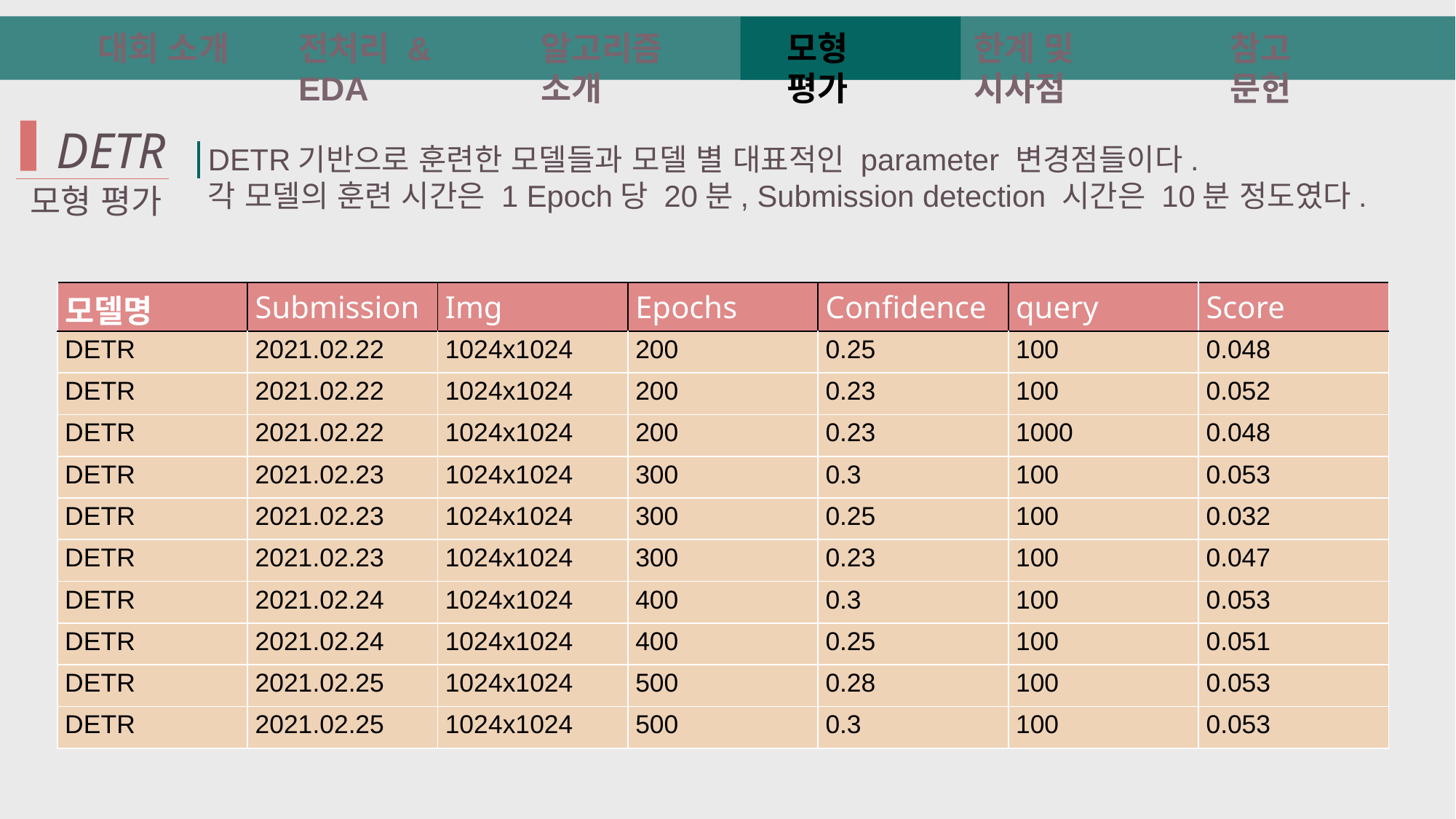

알고리즘 소개
대회 소개
전처리 & EDA
모형 평가
한계 및 시사점
참고 문헌
  DETR

모형 평가

DETR기반으로 훈련한 모델들과 모델 별 대표적인 parameter 변경점들이다.
각 모델의 훈련 시간은 1 Epoch당 20분, Submission detection 시간은 10분 정도였다.
| 모델명 | Submission | Img | Epochs | Confidence | query | Score |
| --- | --- | --- | --- | --- | --- | --- |
| DETR | 2021.02.22 | 1024x1024 | 200 | 0.25 | 100 | 0.048 |
| DETR | 2021.02.22 | 1024x1024 | 200 | 0.23 | 100 | 0.052 |
| DETR | 2021.02.22 | 1024x1024 | 200 | 0.23 | 1000 | 0.048 |
| DETR | 2021.02.23 | 1024x1024 | 300 | 0.3 | 100 | 0.053 |
| DETR | 2021.02.23 | 1024x1024 | 300 | 0.25 | 100 | 0.032 |
| DETR | 2021.02.23 | 1024x1024 | 300 | 0.23 | 100 | 0.047 |
| DETR | 2021.02.24 | 1024x1024 | 400 | 0.3 | 100 | 0.053 |
| DETR | 2021.02.24 | 1024x1024 | 400 | 0.25 | 100 | 0.051 |
| DETR | 2021.02.25 | 1024x1024 | 500 | 0.28 | 100 | 0.053 |
| DETR | 2021.02.25 | 1024x1024 | 500 | 0.3 | 100 | 0.053 |